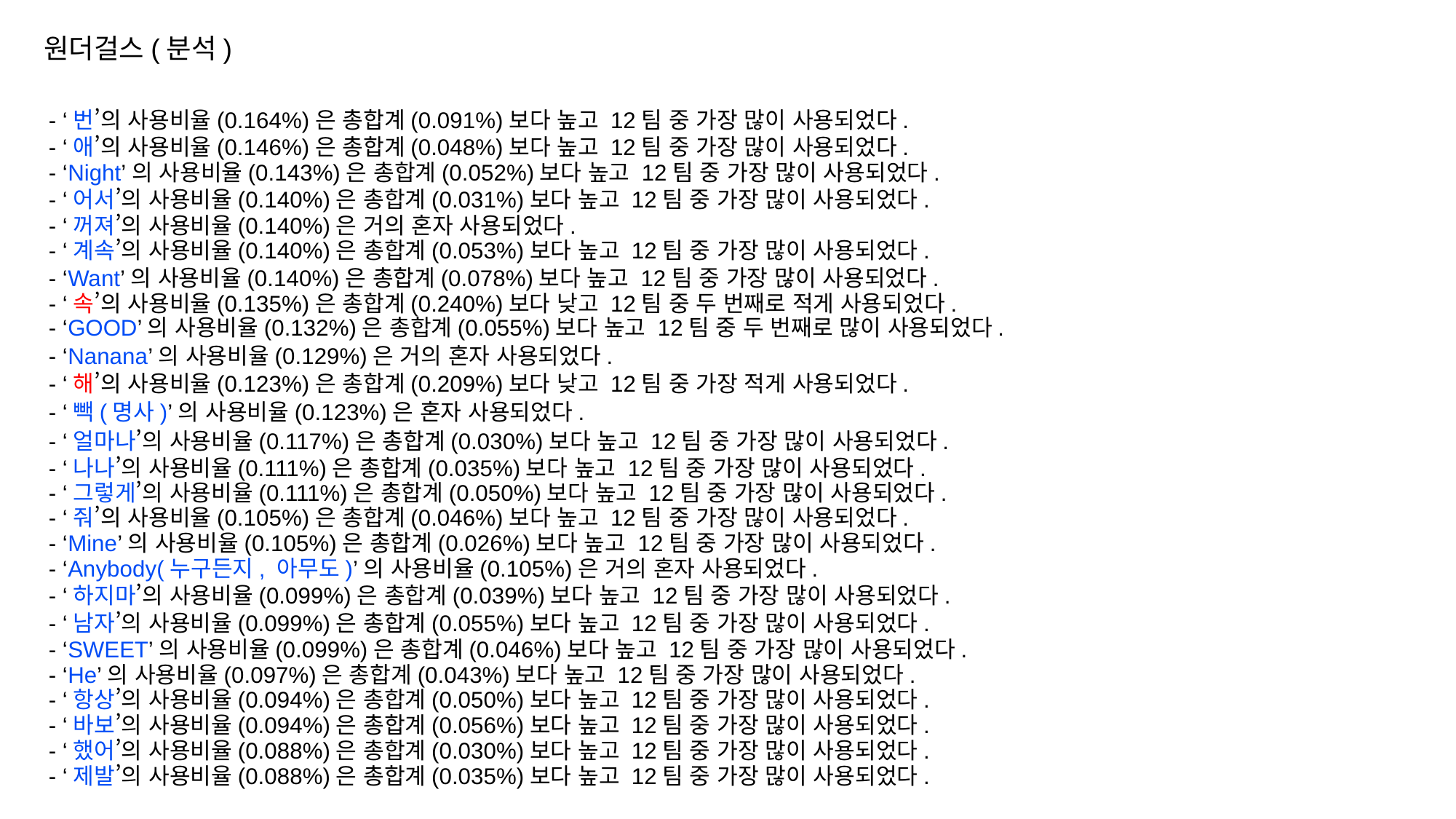

원더걸스(분석)
- ‘번’의 사용비율(0.164%)은 총합계(0.091%)보다 높고 12팀 중 가장 많이 사용되었다.
- ‘애’의 사용비율(0.146%)은 총합계(0.048%)보다 높고 12팀 중 가장 많이 사용되었다.
- ‘Night’의 사용비율(0.143%)은 총합계(0.052%)보다 높고 12팀 중 가장 많이 사용되었다.
- ‘어서’의 사용비율(0.140%)은 총합계(0.031%)보다 높고 12팀 중 가장 많이 사용되었다.
- ‘꺼져’의 사용비율(0.140%)은 거의 혼자 사용되었다.
- ‘계속’의 사용비율(0.140%)은 총합계(0.053%)보다 높고 12팀 중 가장 많이 사용되었다.
- ‘Want’의 사용비율(0.140%)은 총합계(0.078%)보다 높고 12팀 중 가장 많이 사용되었다.
- ‘속’의 사용비율(0.135%)은 총합계(0.240%)보다 낮고 12팀 중 두 번째로 적게 사용되었다.
- ‘GOOD’의 사용비율(0.132%)은 총합계(0.055%)보다 높고 12팀 중 두 번째로 많이 사용되었다.
- ‘Nanana’의 사용비율(0.129%)은 거의 혼자 사용되었다.
- ‘해’의 사용비율(0.123%)은 총합계(0.209%)보다 낮고 12팀 중 가장 적게 사용되었다.
- ‘빽(명사)’의 사용비율(0.123%)은 혼자 사용되었다.
- ‘얼마나’의 사용비율(0.117%)은 총합계(0.030%)보다 높고 12팀 중 가장 많이 사용되었다.
- ‘나나’의 사용비율(0.111%)은 총합계(0.035%)보다 높고 12팀 중 가장 많이 사용되었다.
- ‘그렇게’의 사용비율(0.111%)은 총합계(0.050%)보다 높고 12팀 중 가장 많이 사용되었다.
- ‘줘’의 사용비율(0.105%)은 총합계(0.046%)보다 높고 12팀 중 가장 많이 사용되었다.
- ‘Mine’의 사용비율(0.105%)은 총합계(0.026%)보다 높고 12팀 중 가장 많이 사용되었다.
- ‘Anybody(누구든지, 아무도)’의 사용비율(0.105%)은 거의 혼자 사용되었다.
- ‘하지마’의 사용비율(0.099%)은 총합계(0.039%)보다 높고 12팀 중 가장 많이 사용되었다.
- ‘남자’의 사용비율(0.099%)은 총합계(0.055%)보다 높고 12팀 중 가장 많이 사용되었다.
- ‘SWEET’의 사용비율(0.099%)은 총합계(0.046%)보다 높고 12팀 중 가장 많이 사용되었다.
- ‘He’의 사용비율(0.097%)은 총합계(0.043%)보다 높고 12팀 중 가장 많이 사용되었다.
- ‘항상’의 사용비율(0.094%)은 총합계(0.050%)보다 높고 12팀 중 가장 많이 사용되었다.
- ‘바보’의 사용비율(0.094%)은 총합계(0.056%)보다 높고 12팀 중 가장 많이 사용되었다.
- ‘했어’의 사용비율(0.088%)은 총합계(0.030%)보다 높고 12팀 중 가장 많이 사용되었다.
- ‘제발’의 사용비율(0.088%)은 총합계(0.035%)보다 높고 12팀 중 가장 많이 사용되었다.